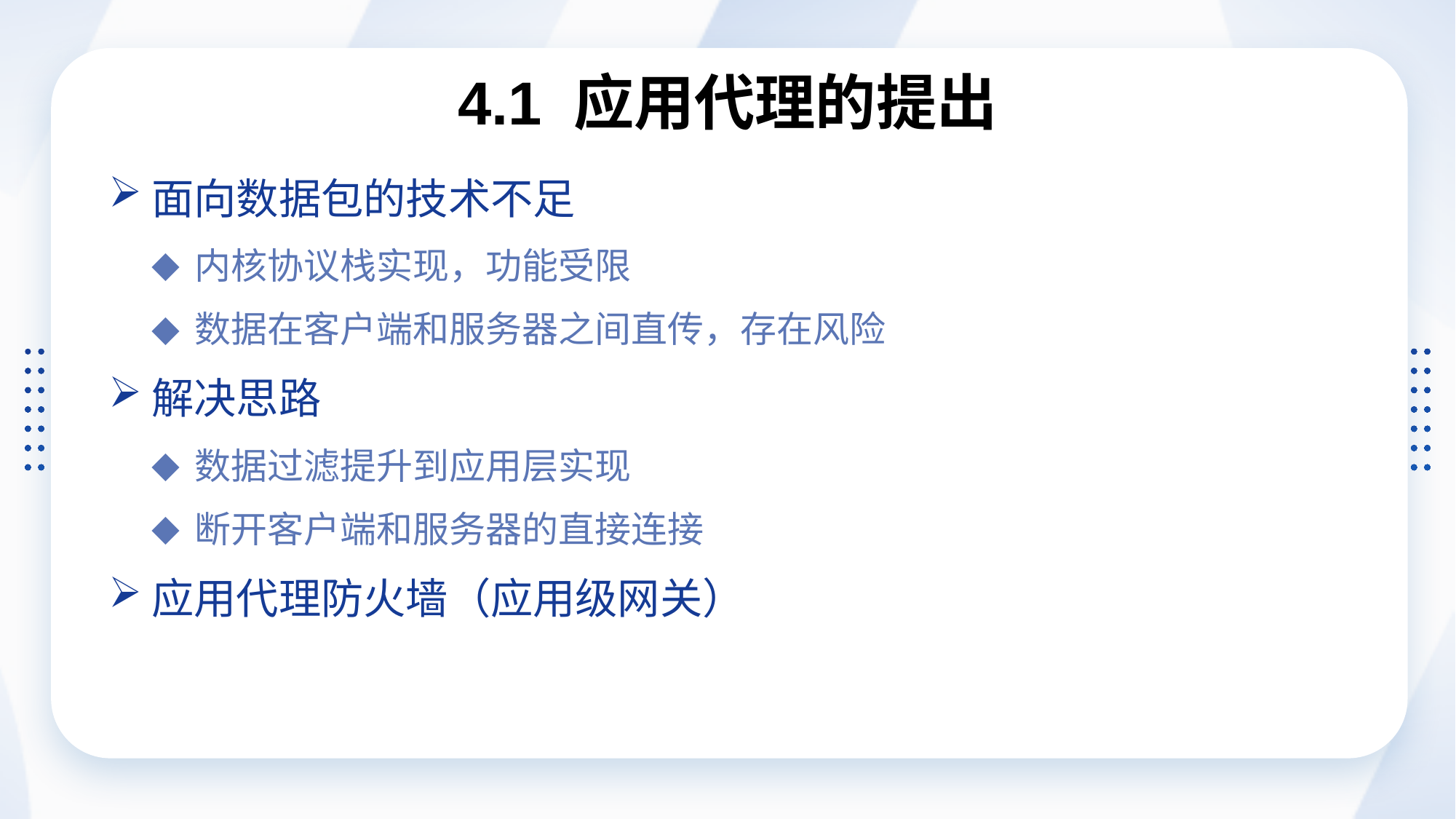

# 4.1 应用代理的提出
面向数据包的技术不足
内核协议栈实现，功能受限
数据在客户端和服务器之间直传，存在风险
解决思路
数据过滤提升到应用层实现
断开客户端和服务器的直接连接
应用代理防火墙（应用级网关）